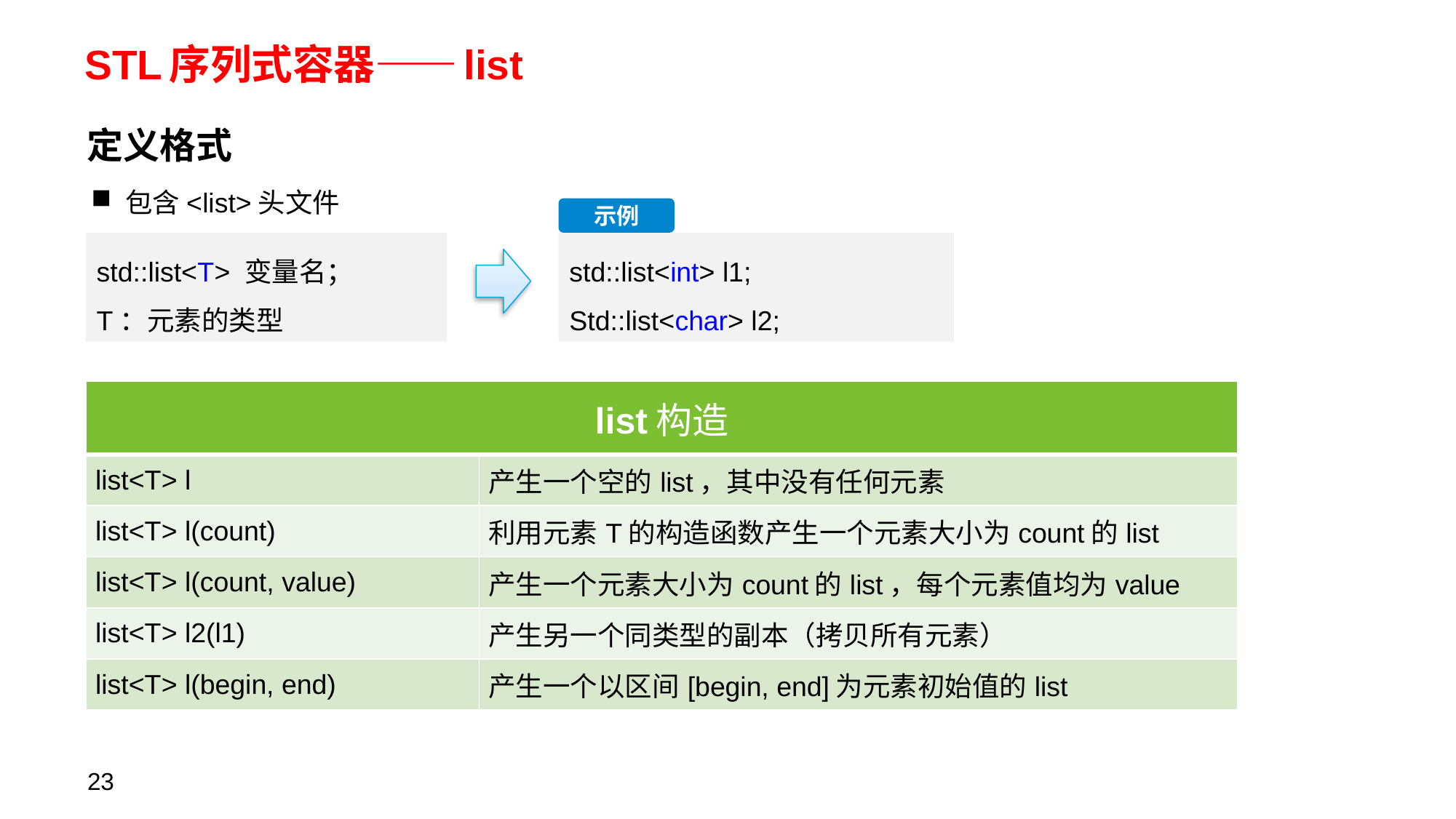

# STL序列式容器——list
定义格式
包含<list>头文件
示例
std::list<T> 变量名；
T：元素的类型
std::list<int> l1;
Std::list<char> l2;

| list构造 |  |
| --- | --- |
| list<T> l | 产生一个空的list，其中没有任何元素 |
| list<T> l(count) | 利用元素T的构造函数产生一个元素大小为count的list |
| list<T> l(count, value) | 产生一个元素大小为count的list，每个元素值均为value |
| list<T> l2(l1) | 产生另一个同类型的副本（拷贝所有元素） |
| list<T> l(begin, end) | 产生一个以区间[begin, end]为元素初始值的list |
23